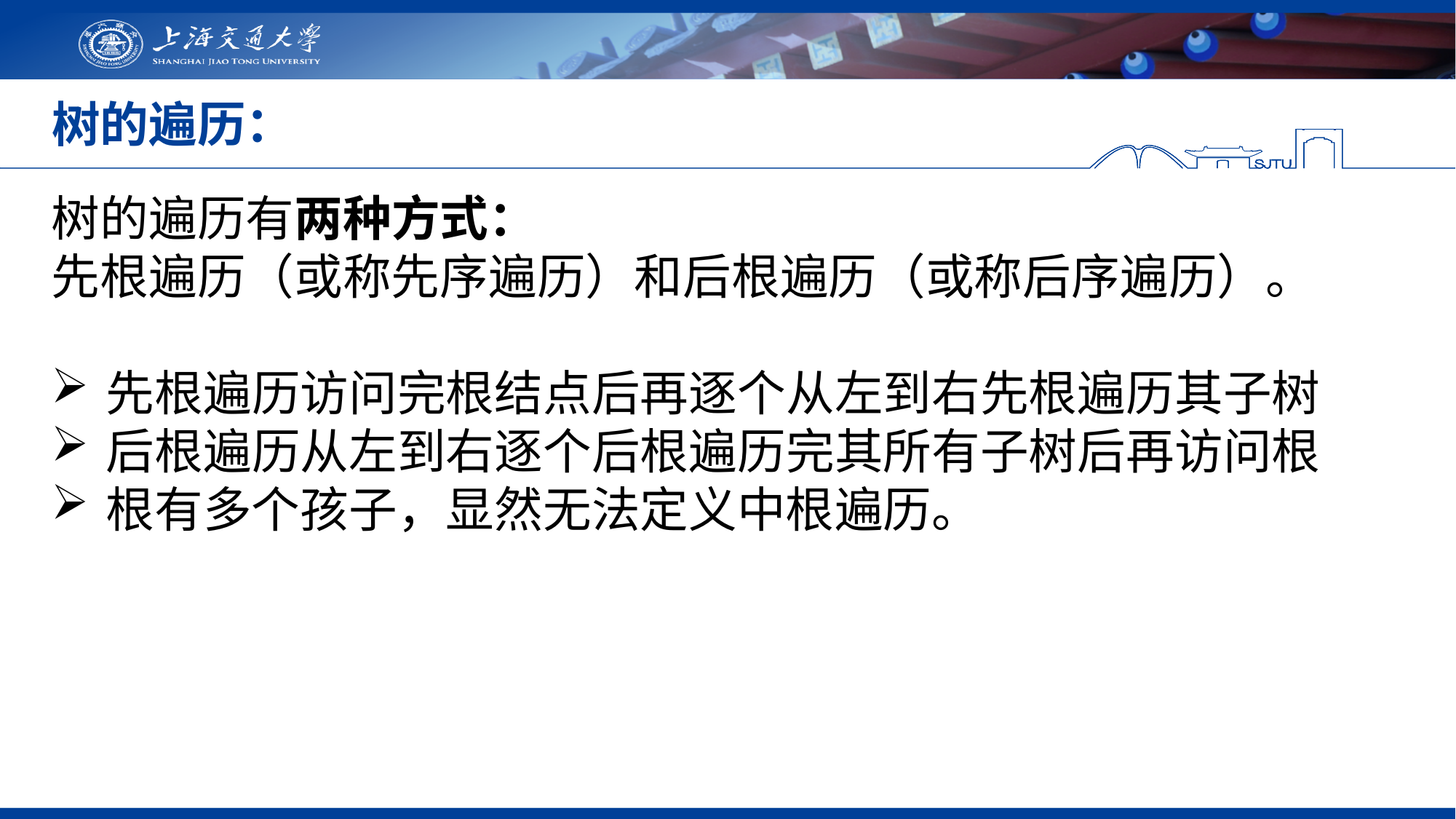

# 树的遍历：
树的遍历有两种方式：
先根遍历（或称先序遍历）和后根遍历（或称后序遍历）。

先根遍历访问完根结点后再逐个从左到右先根遍历其子树
后根遍历从左到右逐个后根遍历完其所有子树后再访问根
根有多个孩子，显然无法定义中根遍历。